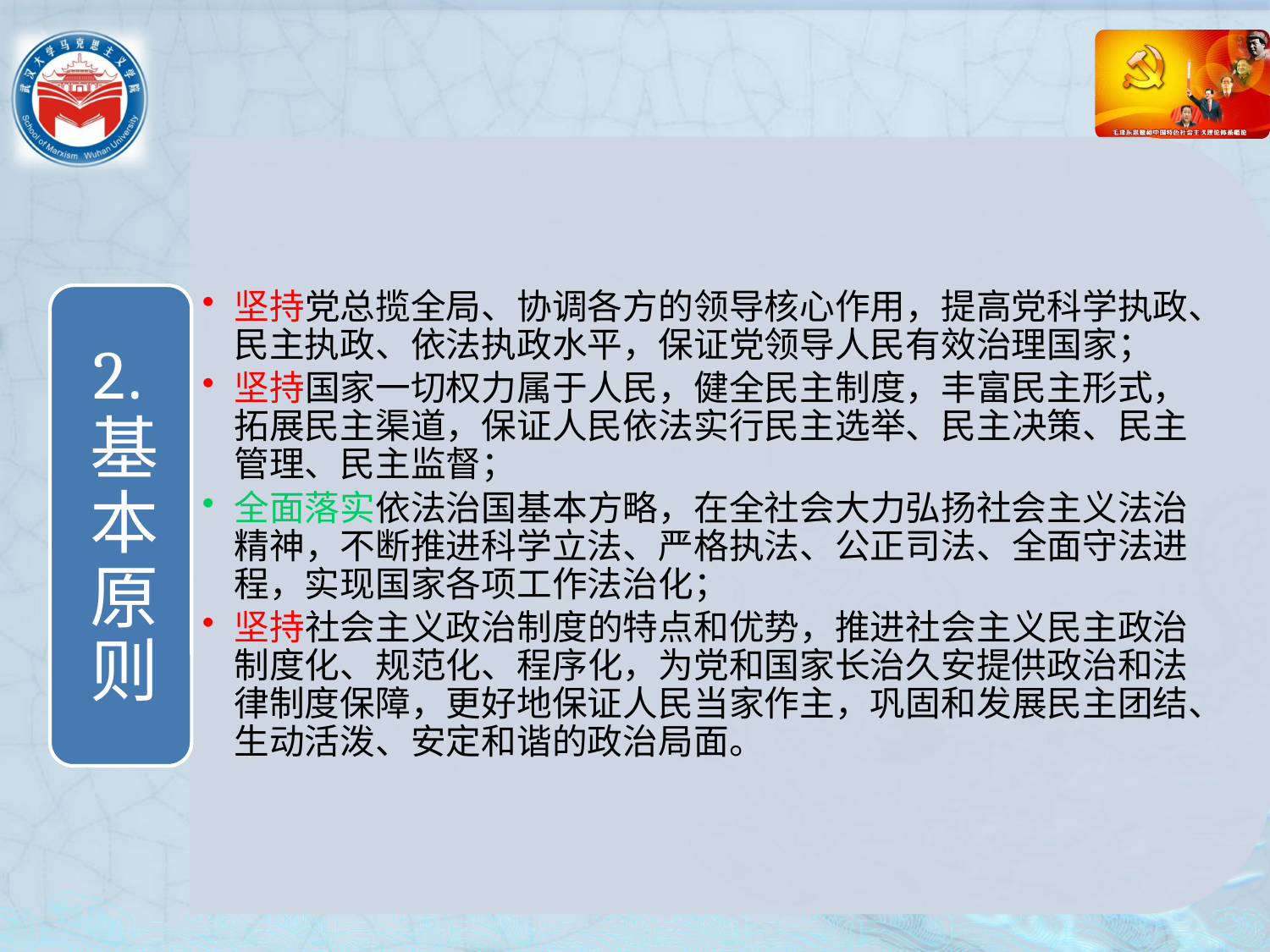

#
坚持党总揽全局、协调各方的领导核心作用，提高党科学执政、民主执政、依法执政水平，保证党领导人民有效治理国家；
坚持国家一切权力属于人民，健全民主制度，丰富民主形式，拓展民主渠道，保证人民依法实行民主选举、民主决策、民主管理、民主监督；
全面落实依法治国基本方略，在全社会大力弘扬社会主义法治精神，不断推进科学立法、严格执法、公正司法、全面守法进程，实现国家各项工作法治化；
坚持社会主义政治制度的特点和优势，推进社会主义民主政治制度化、规范化、程序化，为党和国家长治久安提供政治和法律制度保障，更好地保证人民当家作主，巩固和发展民主团结、生动活泼、安定和谐的政治局面。
2.基本原则